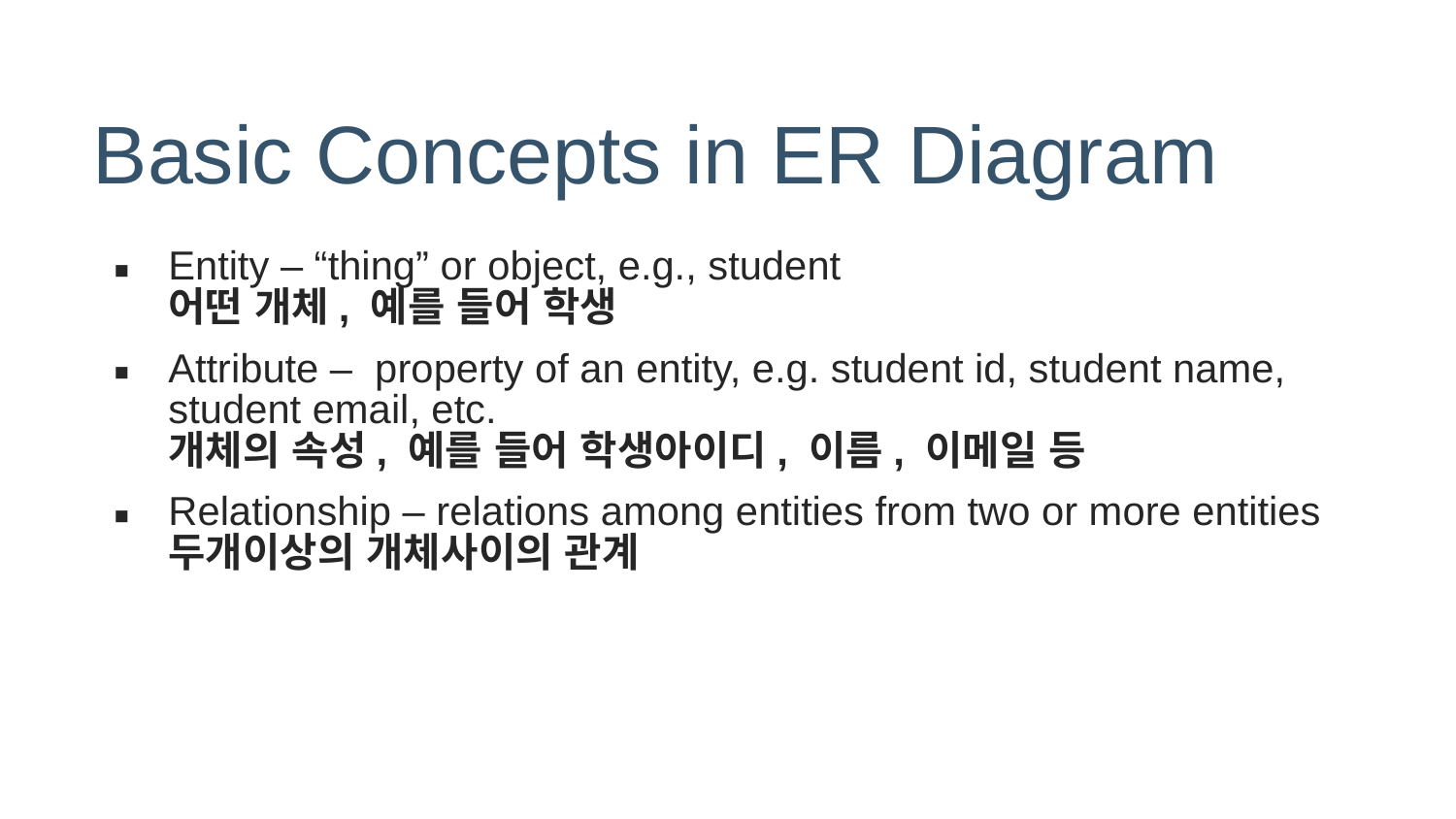

# Basic Concepts in ER Diagram
Entity – “thing” or object, e.g., student
어떤 개체, 예를 들어 학생
Attribute –  property of an entity, e.g. student id, student name, student email, etc.
개체의 속성, 예를 들어 학생아이디, 이름, 이메일 등
Relationship – relations among entities from two or more entities
두개이상의 개체사이의 관계